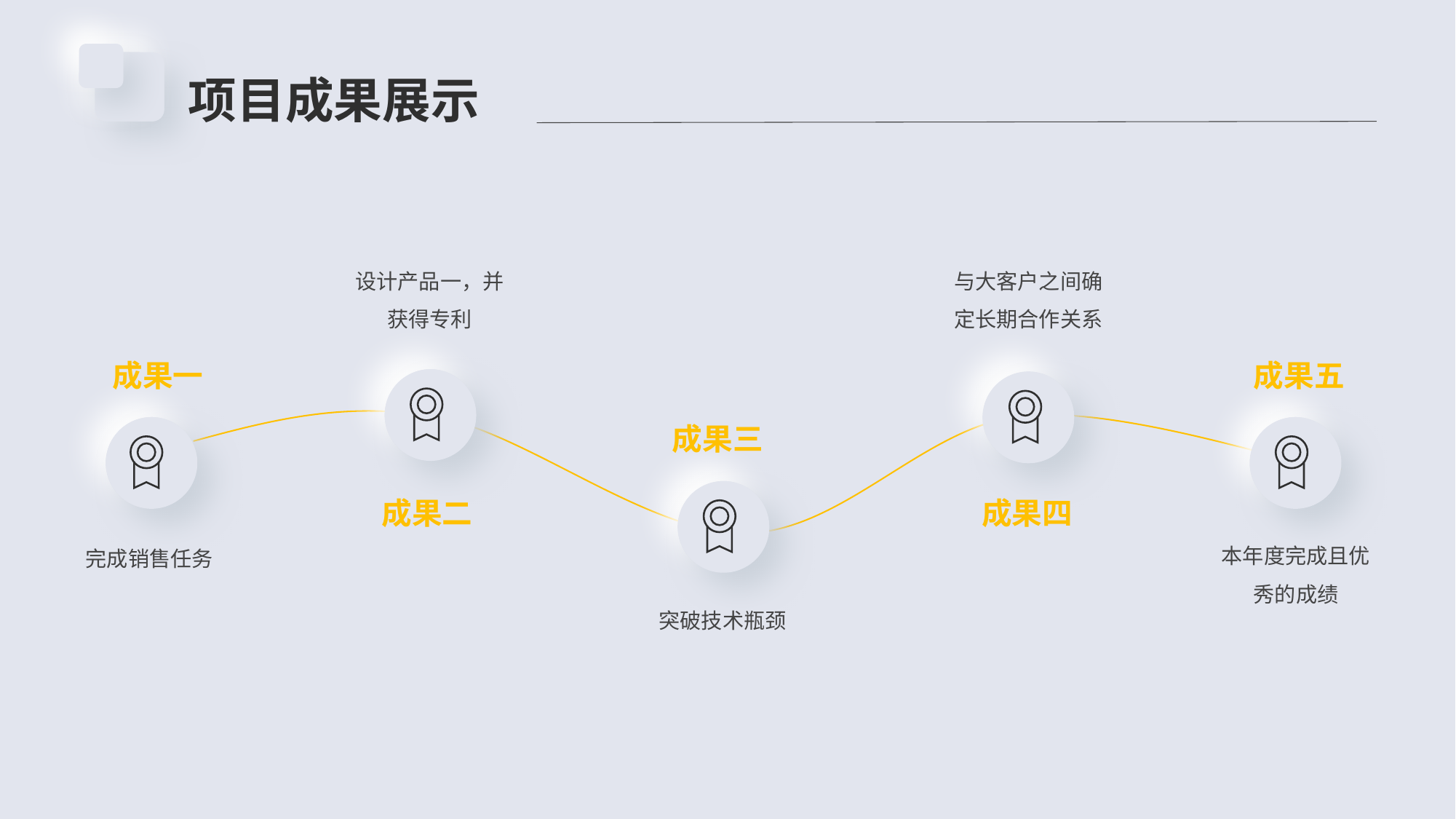

项目成果展示
设计产品一，并获得专利

成果二
与大客户之间确定长期合作关系

成果四
成果一

完成销售任务
成果五

本年度完成且优秀的成绩
成果三

突破技术瓶颈